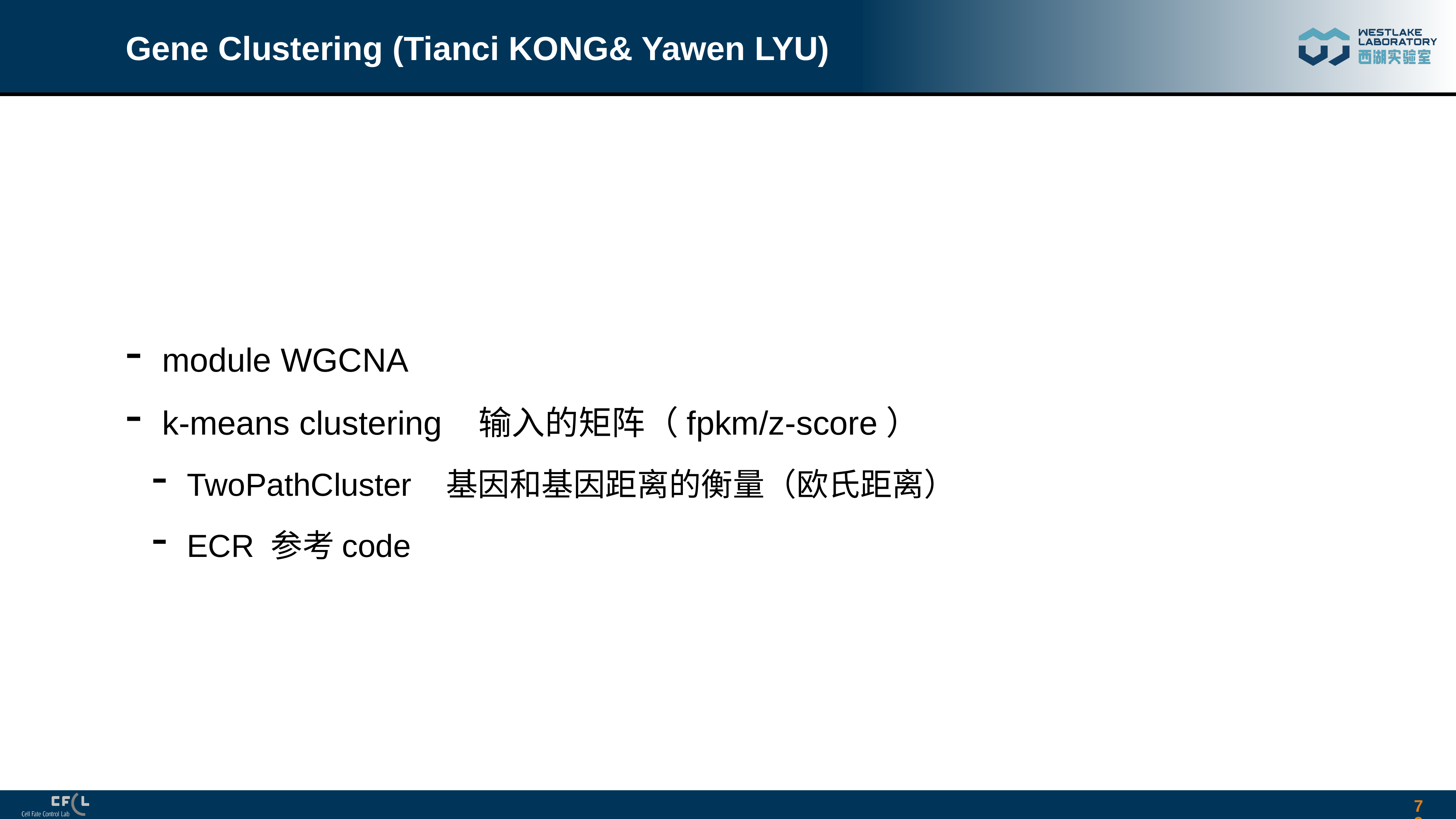

# Gene Clustering (Tianci KONG& Yawen LYU)
module WGCNA
k-means clustering   输入的矩阵（fpkm/z-score）
TwoPathCluster   基因和基因距离的衡量（欧氏距离）
ECR 参考code
79